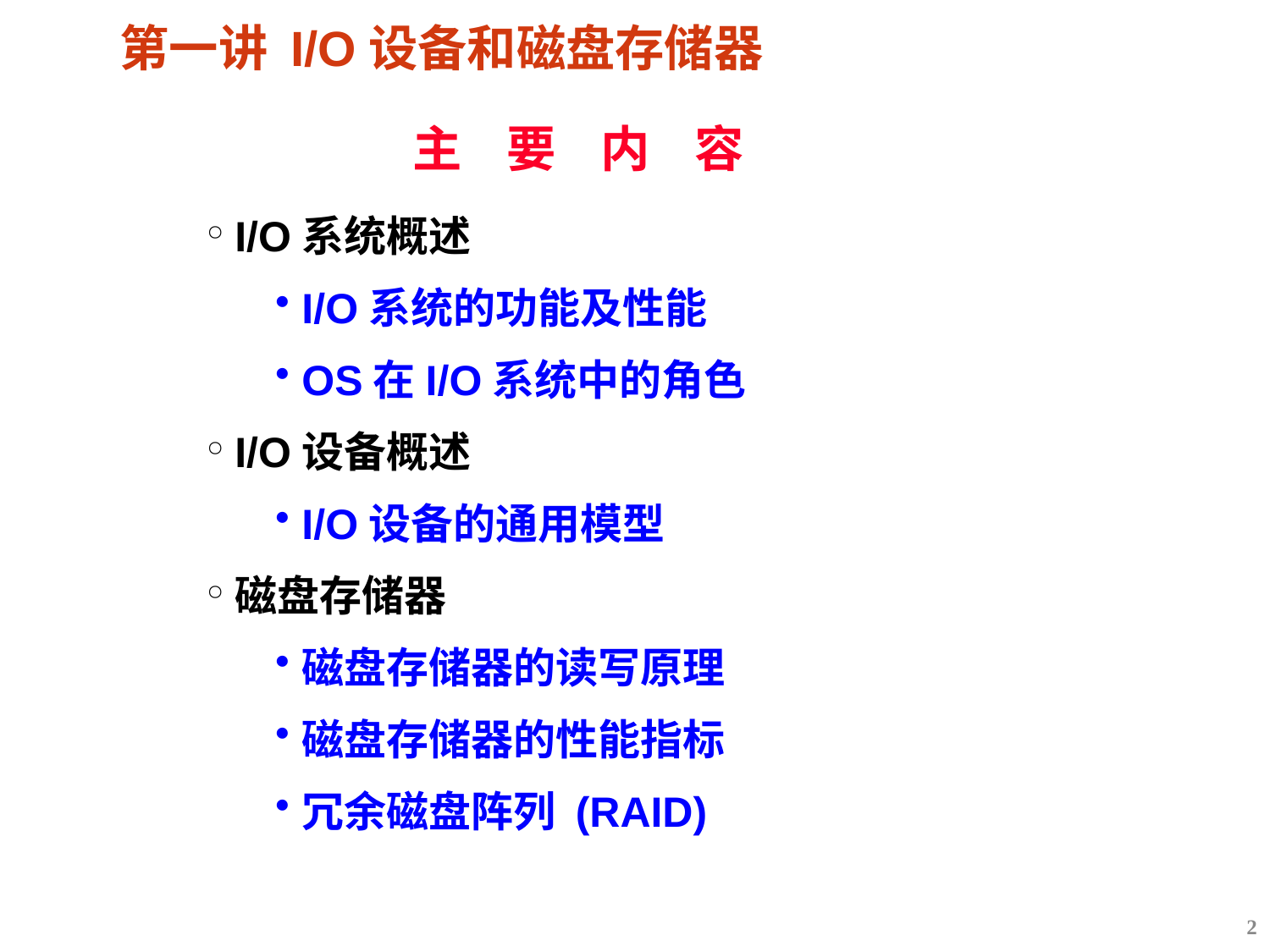

# 第一讲 I/O设备和磁盘存储器
主    要    内    容
I/O系统概述
I/O系统的功能及性能
OS在I/O系统中的角色
I/O设备概述
I/O设备的通用模型
磁盘存储器
磁盘存储器的读写原理
磁盘存储器的性能指标
冗余磁盘阵列 (RAID)
2